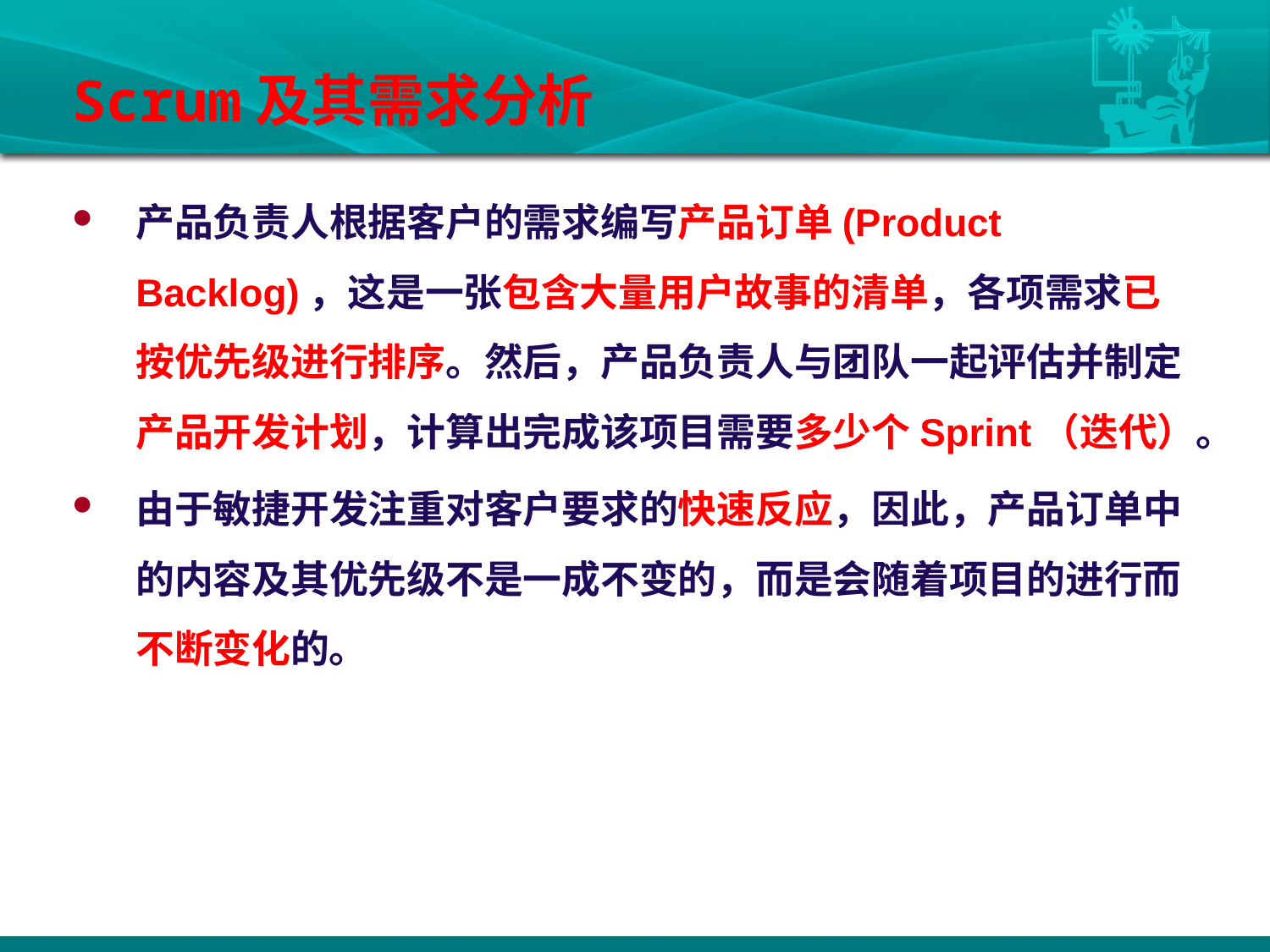

# Scrum及其需求分析
产品负责人根据客户的需求编写产品订单(Product Backlog)，这是一张包含大量用户故事的清单，各项需求已按优先级进行排序。然后，产品负责人与团队一起评估并制定产品开发计划，计算出完成该项目需要多少个Sprint（迭代）。
由于敏捷开发注重对客户要求的快速反应，因此，产品订单中的内容及其优先级不是一成不变的，而是会随着项目的进行而不断变化的。